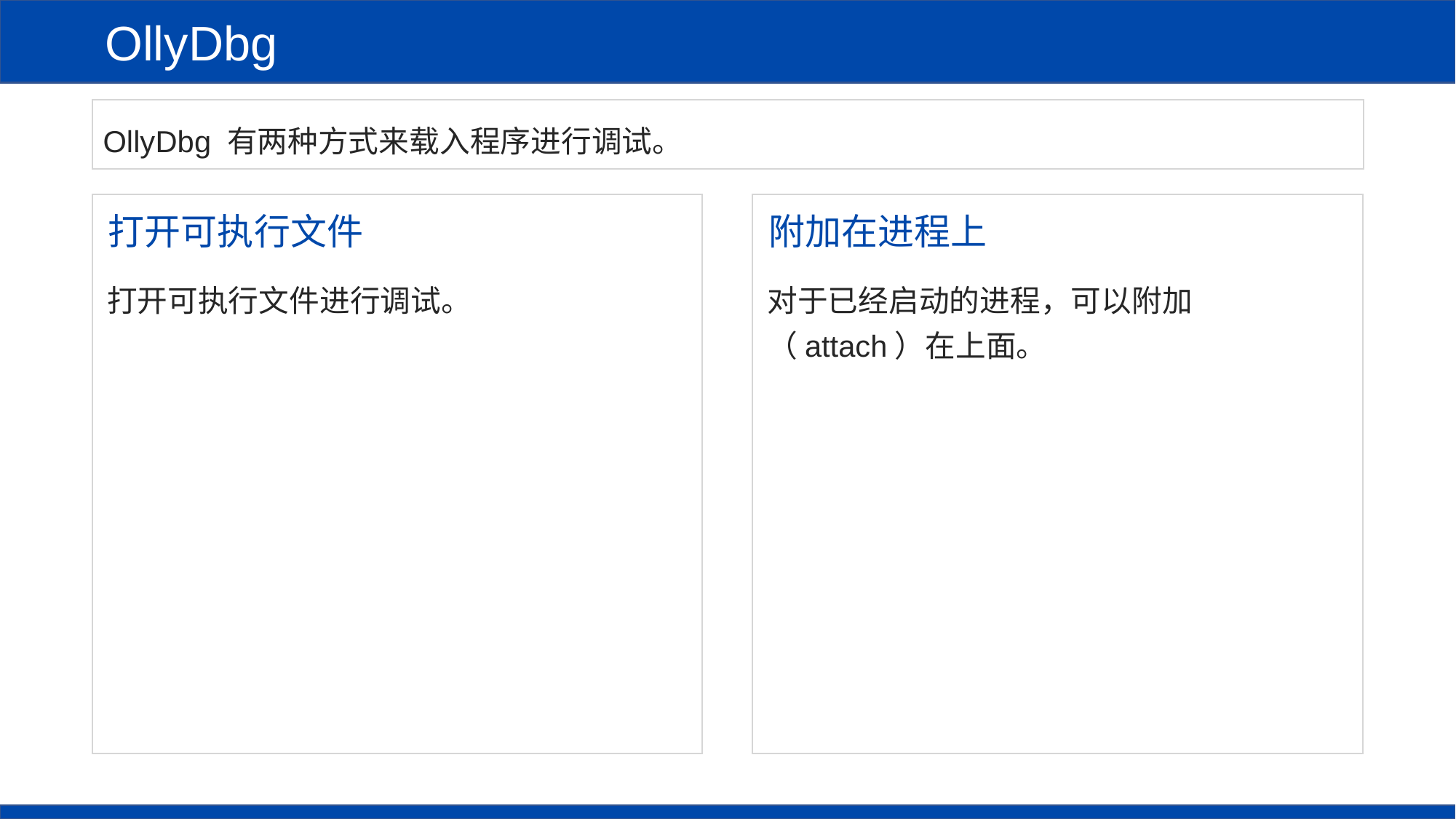

OllyDbg

OllyDbg 有两种方式来载入程序进行调试。

打开可执行文件
附加在进程上
打开可执行文件进行调试。
对于已经启动的进程，可以附加（attach）在上面。